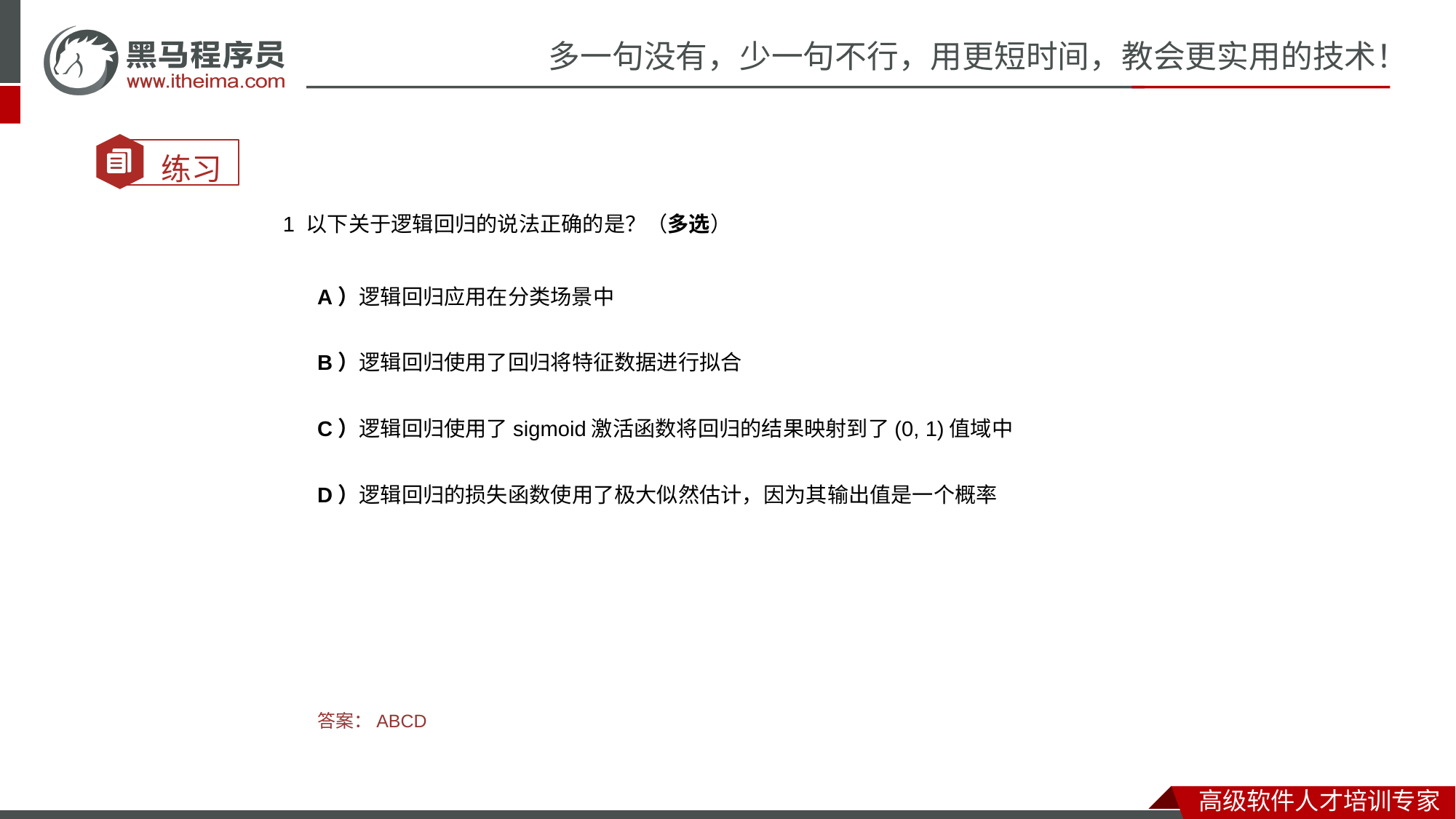

1 以下关于逻辑回归的说法正确的是？（多选）
A）逻辑回归应用在分类场景中

B）逻辑回归使用了回归将特征数据进行拟合

C）逻辑回归使用了sigmoid激活函数将回归的结果映射到了(0, 1)值域中

D）逻辑回归的损失函数使用了极大似然估计，因为其输出值是一个概率
答案：ABCD